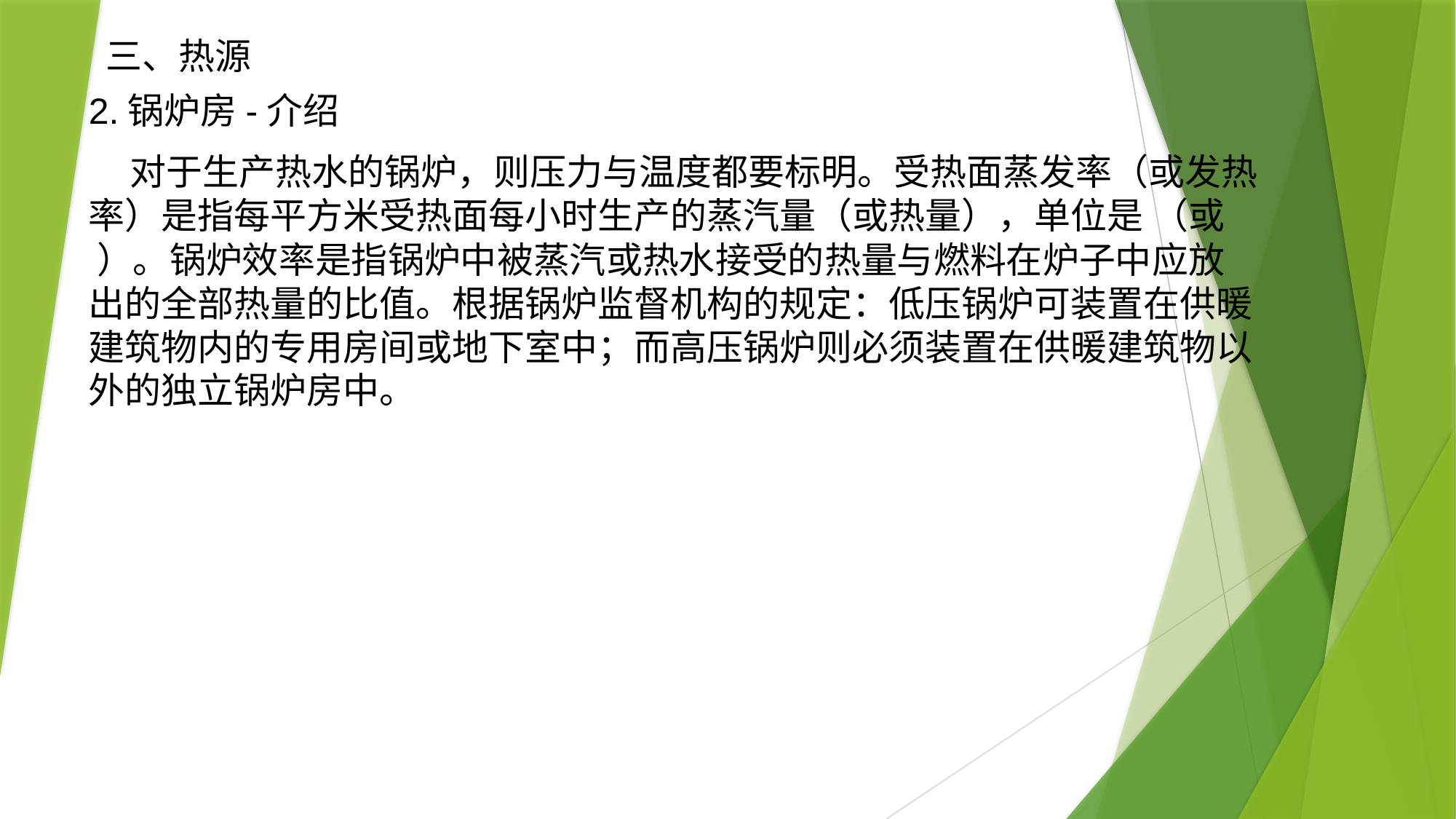

# 三、热源
2.锅炉房-介绍
    对于生产热水的锅炉，则压力与温度都要标明。受热面蒸发率（或发热率）是指每平方米受热面每小时生产的蒸汽量（或热量），单位是 （或 ）。锅炉效率是指锅炉中被蒸汽或热水接受的热量与燃料在炉子中应放出的全部热量的比值。根据锅炉监督机构的规定：低压锅炉可装置在供暖建筑物内的专用房间或地下室中；而高压锅炉则必须装置在供暖建筑物以外的独立锅炉房中。